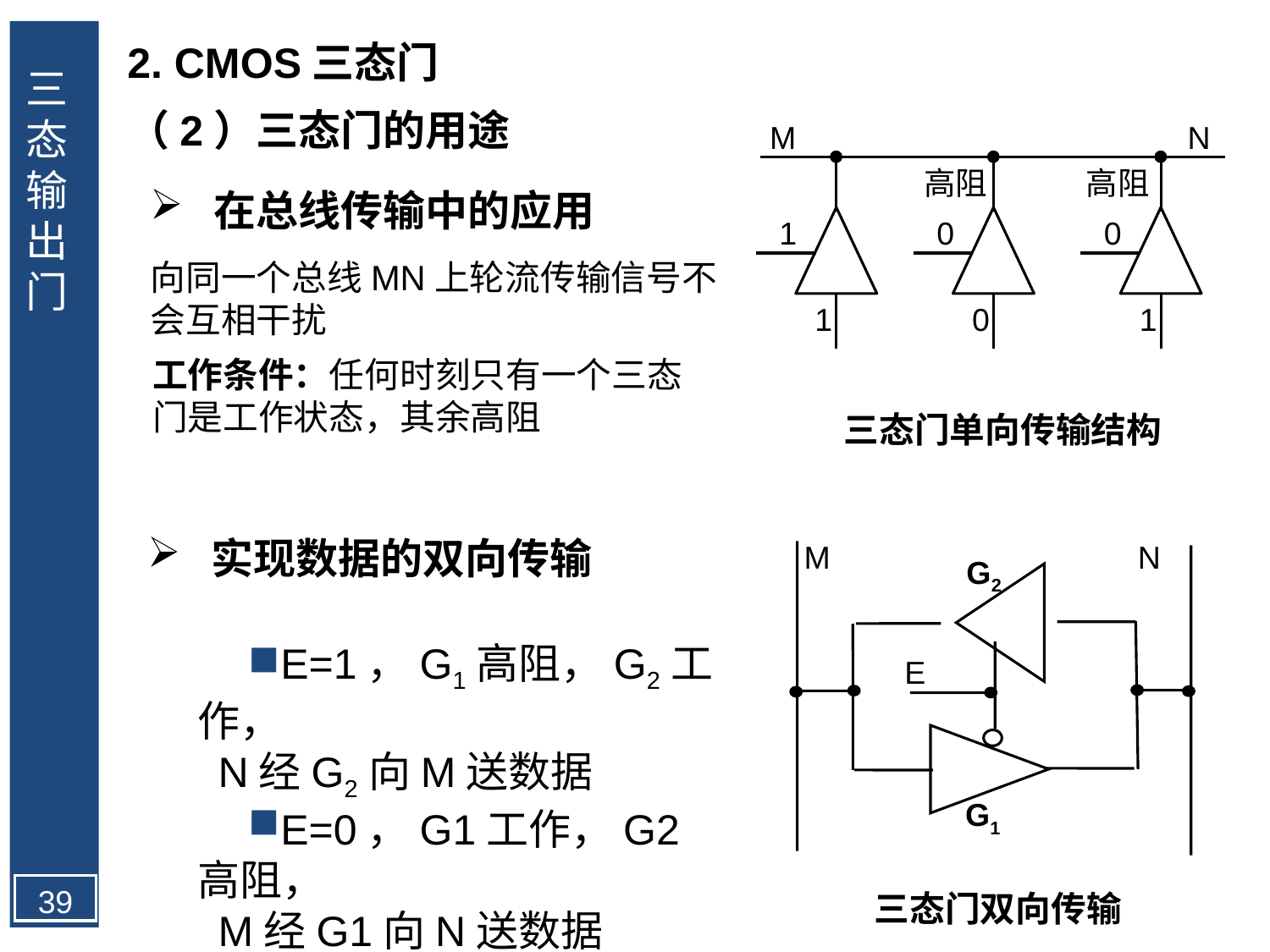

2. CMOS三态门
三态输出门
（2）三态门的用途
M
N

高阻
高阻
1
0
0

1
0
1
在总线传输中的应用
向同一个总线MN上轮流传输信号不会互相干扰
工作条件：任何时刻只有一个三态门是工作状态，其余高阻
三态门单向传输结构
实现数据的双向传输
N
M

G2

E

G1
三态门双向传输
E=1，G1高阻，G2工作，
N经G2向M送数据
E=0，G1工作，G2高阻，
M经G1向N送数据
39